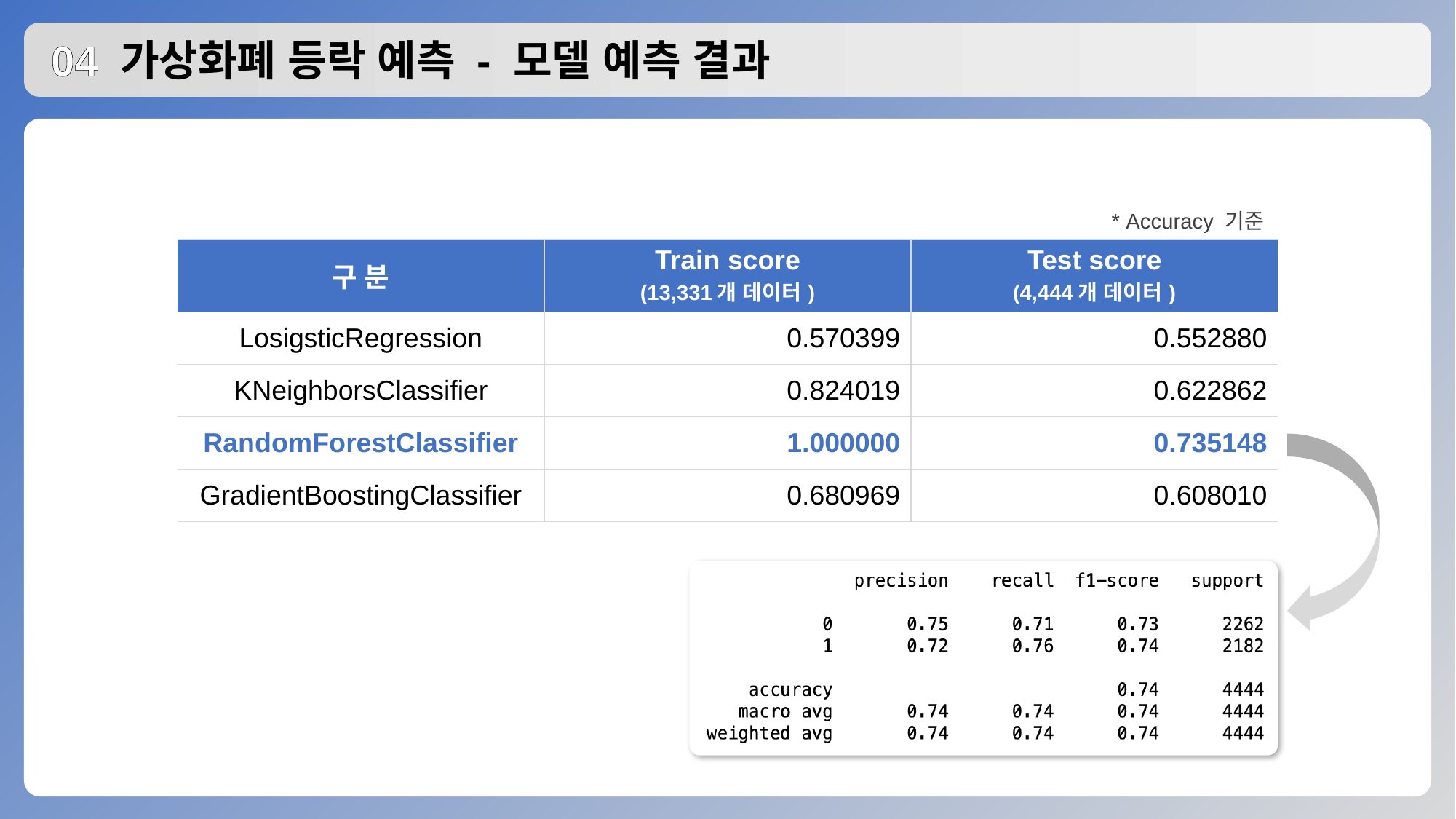

# 04 가상화폐 등락 예측 - 모델 예측 결과
* Accuracy 기준
| 구 분 | Train score (13,331개 데이터) | Test score (4,444개 데이터) |
| --- | --- | --- |
| LosigsticRegression | 0.570399 | 0.552880 |
| KNeighborsClassifier | 0.824019 | 0.622862 |
| RandomForestClassifier | 1.000000 | 0.735148 |
| GradientBoostingClassifier | 0.680969 | 0.608010 |